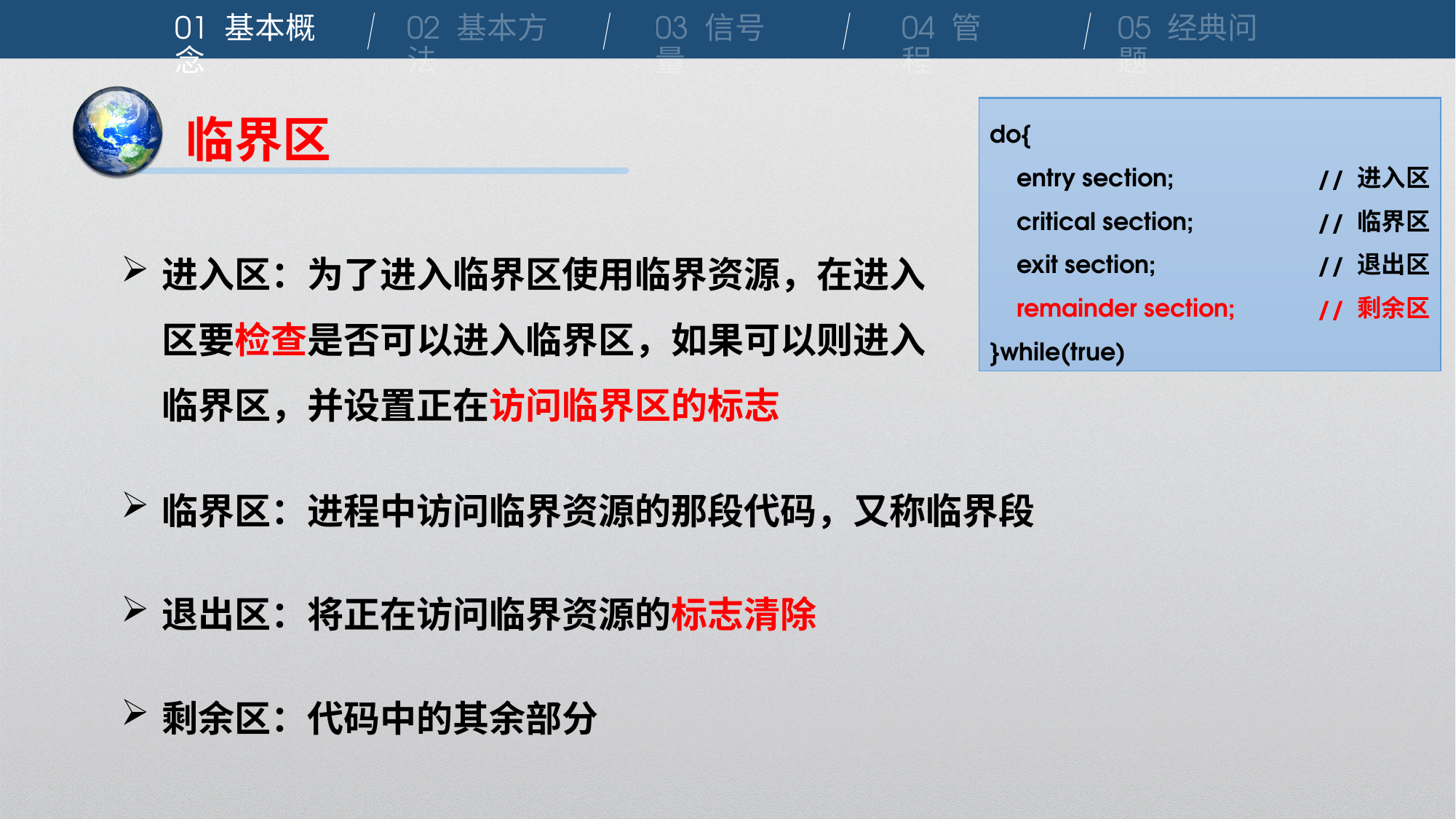

01 基本概念
02 基本方法
03 信号量
04 管程
05 经典问题
do{
    entry section;		// 进入区
    critical section;		// 临界区
    exit section;		// 退出区
    remainder section;	// 剩余区
}while(true)
do{
    entry section;		// 进入区
    critical section;		// 临界区
    exit section;		// 退出区
    remainder section;	// 剩余区
}while(true)
do{
    entry section;		// 进入区
    critical section;		// 临界区
    exit section;		// 退出区
    remainder section;	// 剩余区
}while(true)
do{
    entry section;		// 进入区
    critical section;		// 临界区
    exit section;		// 退出区
    remainder section;	// 剩余区
}while(true)
临界区
进入区：为了进入临界区使用临界资源，在进入区要检查是否可以进入临界区，如果可以则进入临界区，并设置正在访问临界区的标志
临界区：进程中访问临界资源的那段代码，又称临界段
退出区：将正在访问临界资源的标志清除
剩余区：代码中的其余部分